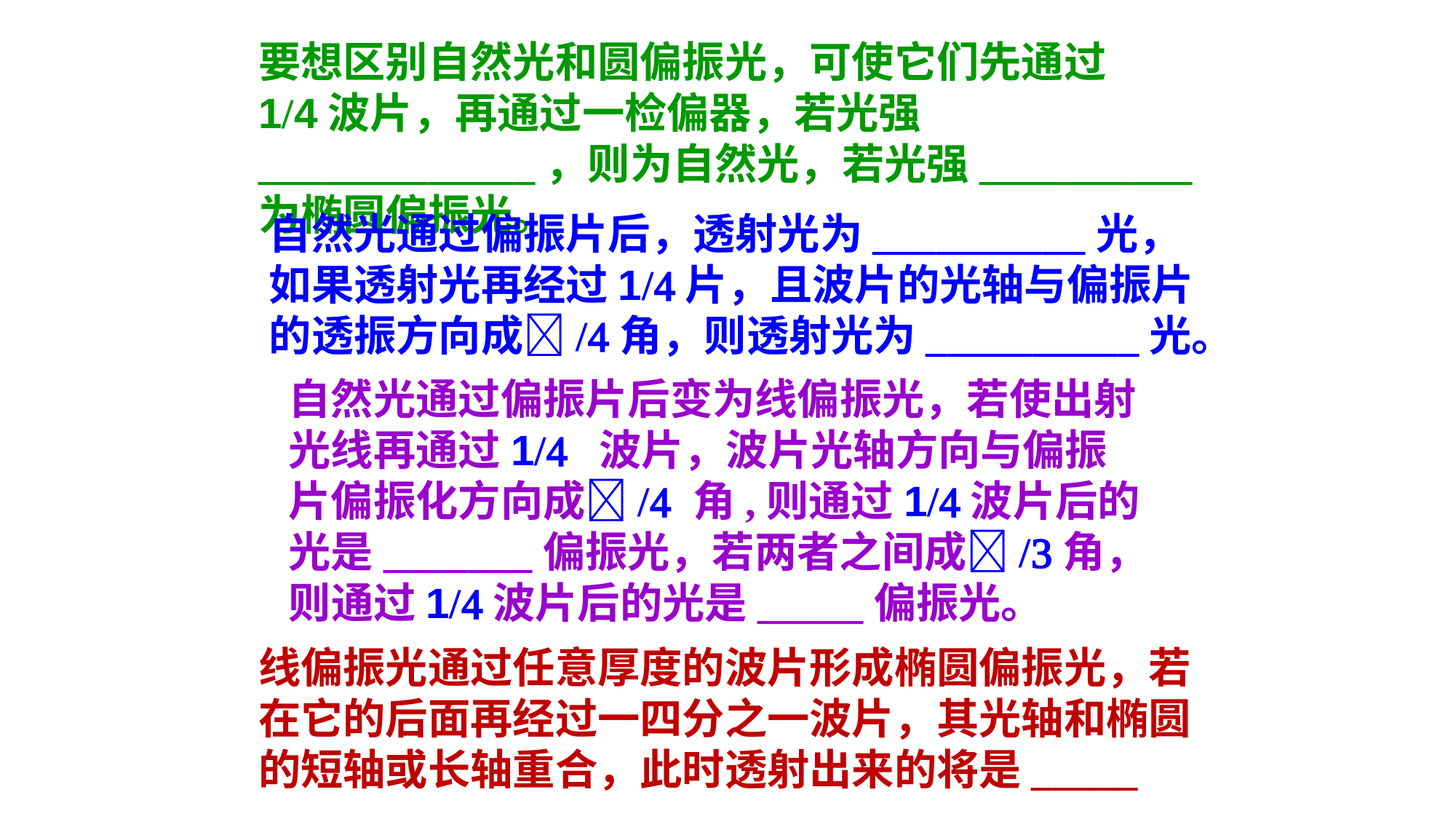

要想区别自然光和圆偏振光，可使它们先通过
1/4波片，再通过一检偏器，若光强_____________，则为自然光，若光强__________为椭圆偏振光。
自然光通过偏振片后，透射光为__________光，如果透射光再经过1/4片，且波片的光轴与偏振片的透振方向成π/4角，则透射光为__________光。
自然光通过偏振片后变为线偏振光，若使出射光线再通过1/4 波片，波片光轴方向与偏振片偏振化方向成π/4 角,则通过1/4波片后的光是_______偏振光，若两者之间成π/3角，则通过1/4波片后的光是_____偏振光。
线偏振光通过任意厚度的波片形成椭圆偏振光，若在它的后面再经过一四分之一波片，其光轴和椭圆的短轴或长轴重合，此时透射出来的将是_____